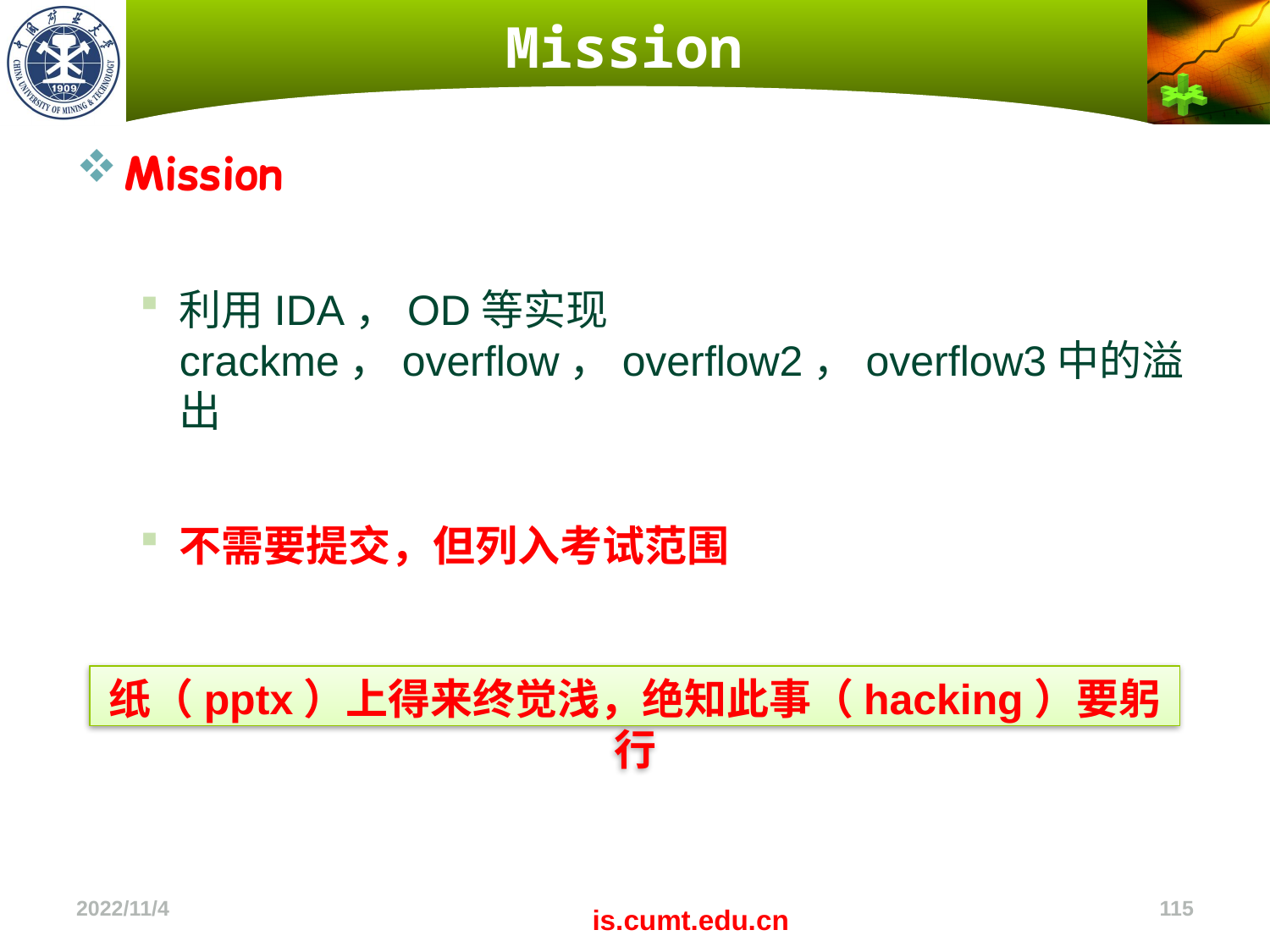

# Mission
Mission

利用IDA，OD等实现crackme，overflow，overflow2，overflow3中的溢出

不需要提交，但列入考试范围

纸（pptx）上得来终觉浅，绝知此事（hacking）要躬行

2022/11/4
115
is.cumt.edu.cn